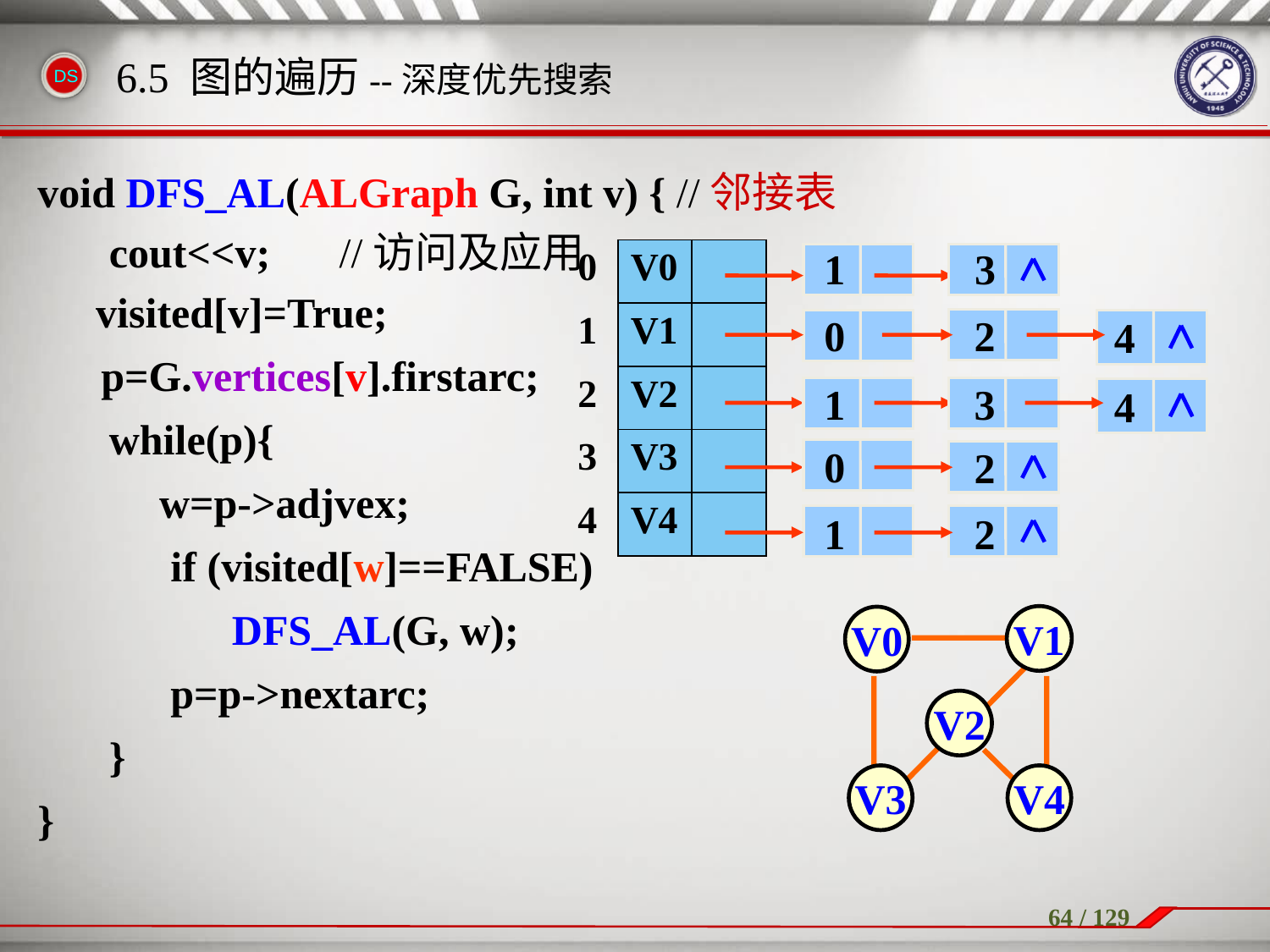

6.5 图的遍历--深度优先搜索
void DFS_AL(ALGraph G, int v) { //邻接表
　  cout<<v;	//访问及应用
	 visited[v]=True;
      p=G.vertices[v].firstarc;
　  while(p){
       w=p->adjvex;
　　    if (visited[w]==FALSE)
　　　      DFS_AL(G, w);
　　    p=p->nextarc;
　  }
}
1

3

0

2

4

1

3

4

0

2

1

2

| 0 | V0 |  |
| --- | --- | --- |
| 1 | V1 |  |
| 2 | V2 |  |
| 3 | V3 |  |
| 4 | V4 |  |
V1
V0

V2
V3
V4